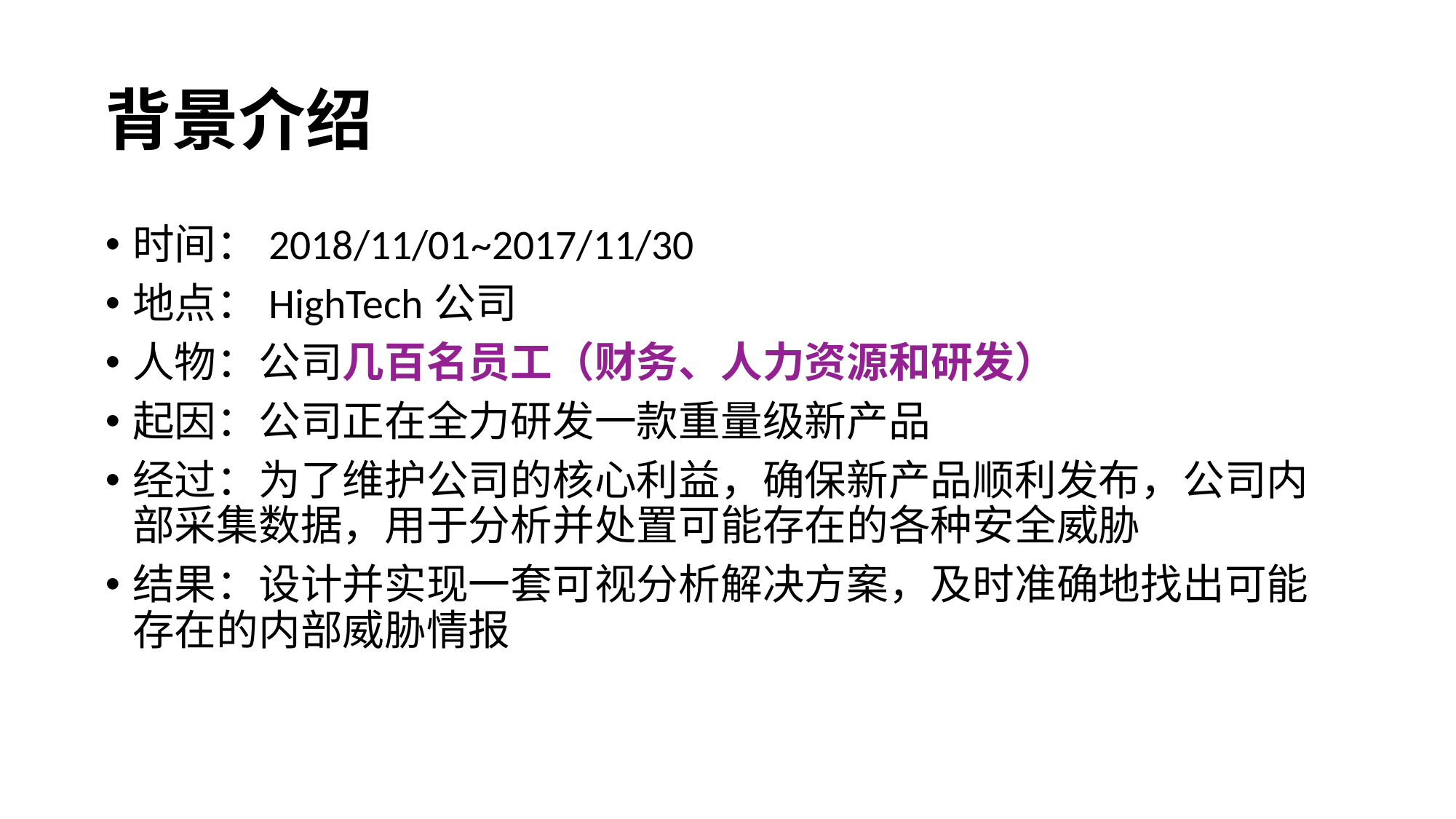

# 背景介绍
时间：2018/11/01~2017/11/30
地点：HighTech公司
人物：公司几百名员工（财务、人力资源和研发）
起因：公司正在全力研发一款重量级新产品
经过：为了维护公司的核心利益，确保新产品顺利发布，公司内部采集数据，用于分析并处置可能存在的各种安全威胁
结果：设计并实现一套可视分析解决方案，及时准确地找出可能存在的内部威胁情报